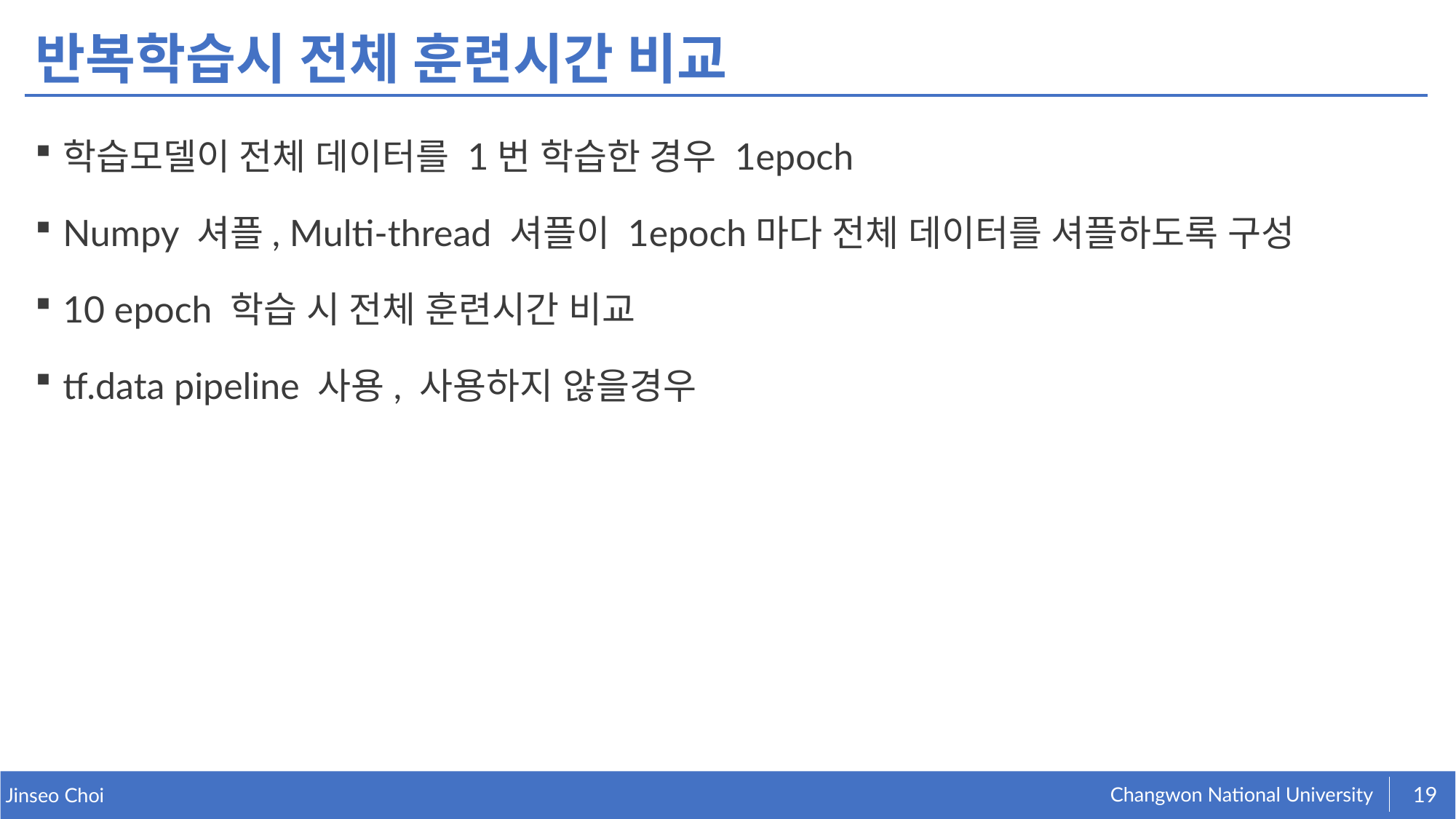

# 반복학습시 전체 훈련시간 비교
학습모델이 전체 데이터를 1번 학습한 경우 1epoch
Numpy 셔플, Multi-thread 셔플이 1epoch마다 전체 데이터를 셔플하도록 구성
10 epoch 학습 시 전체 훈련시간 비교
tf.data pipeline 사용, 사용하지 않을경우

19